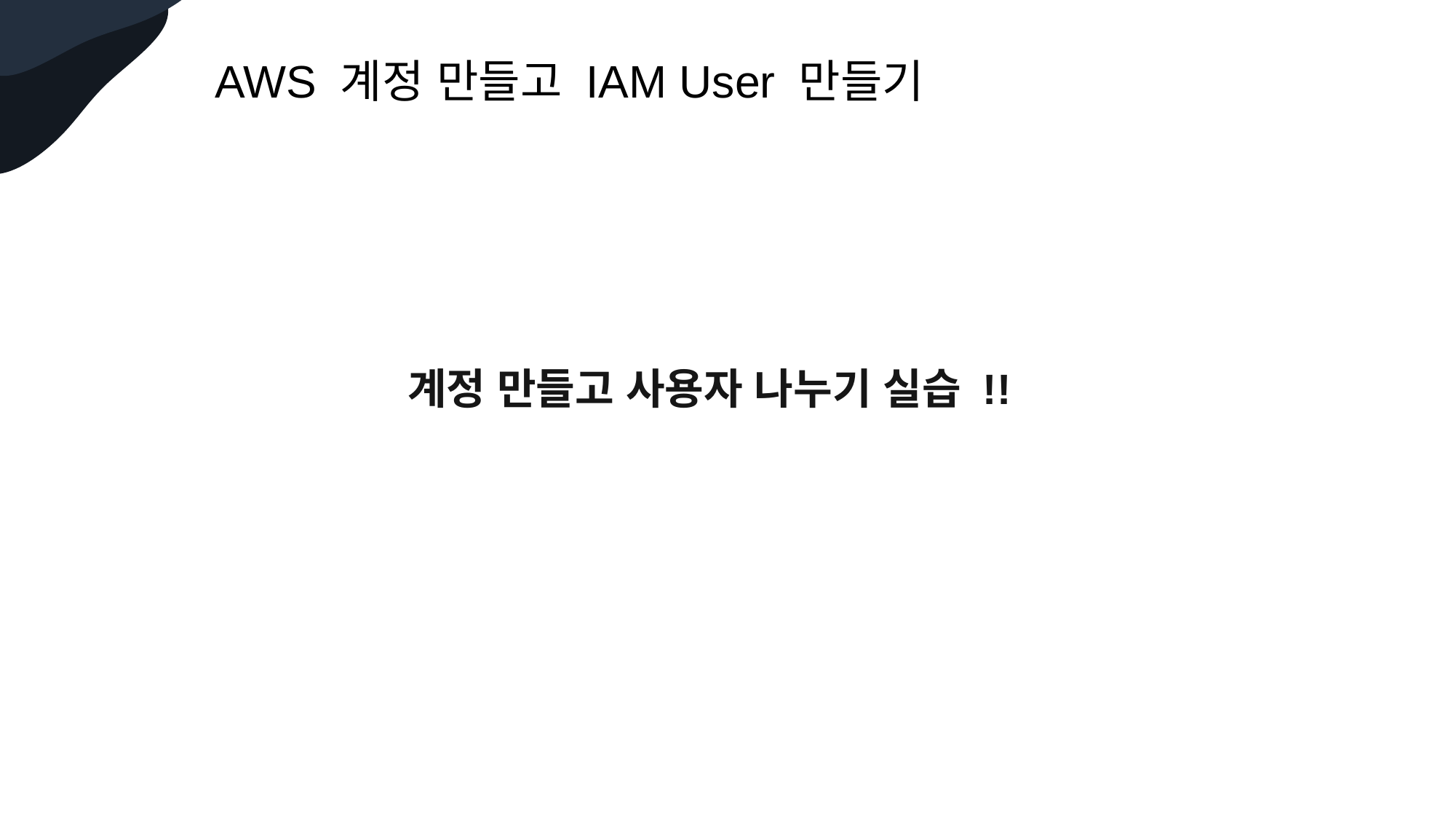

AWS 계정 만들고 IAM User 만들기
계정 만들고 사용자 나누기 실습 !!